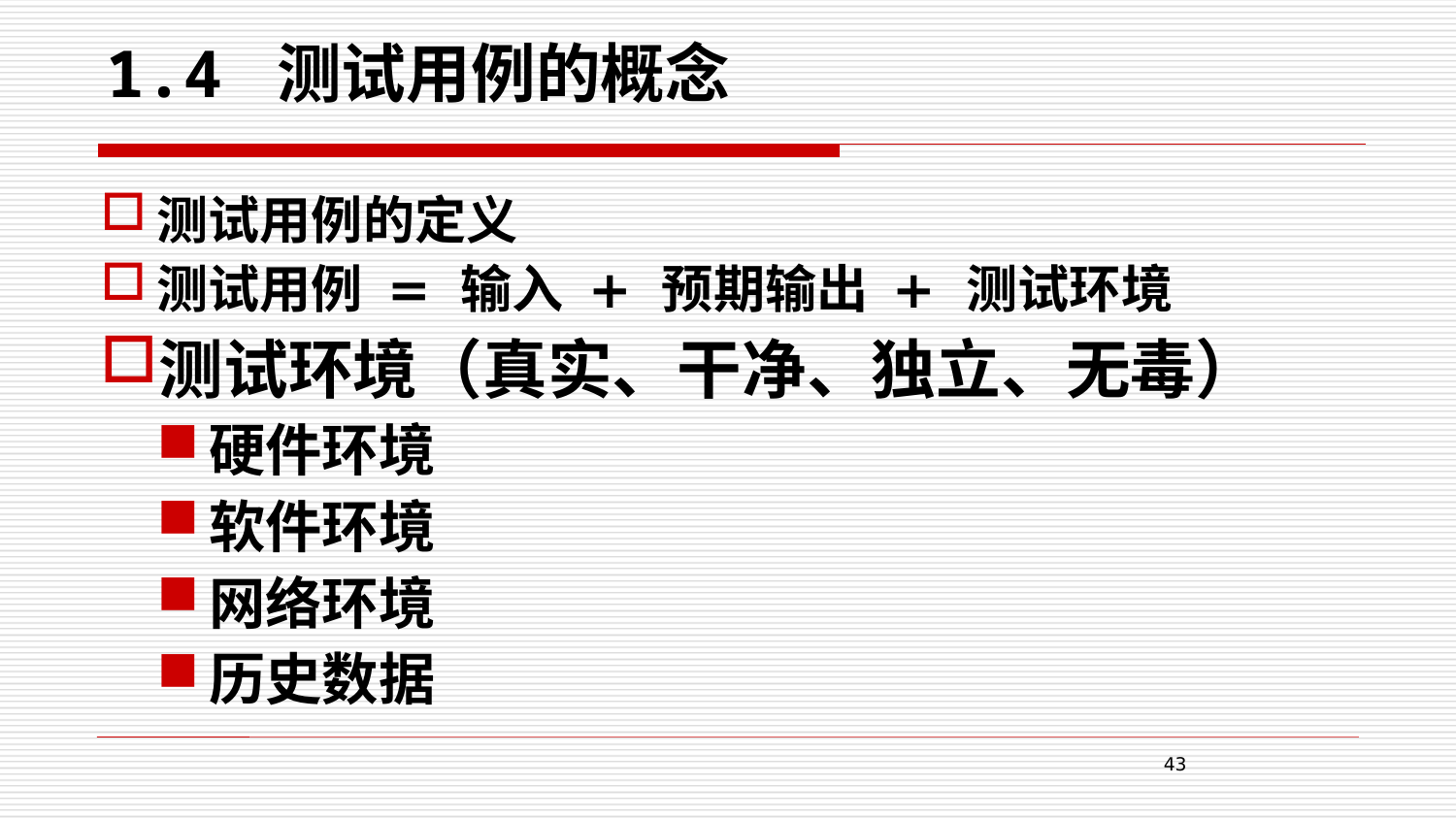

# 1.4 测试用例的概念
测试用例的定义
测试用例 = 输入 + 预期输出 + 测试环境
测试环境（真实、干净、独立、无毒）
硬件环境
软件环境
网络环境
历史数据
43